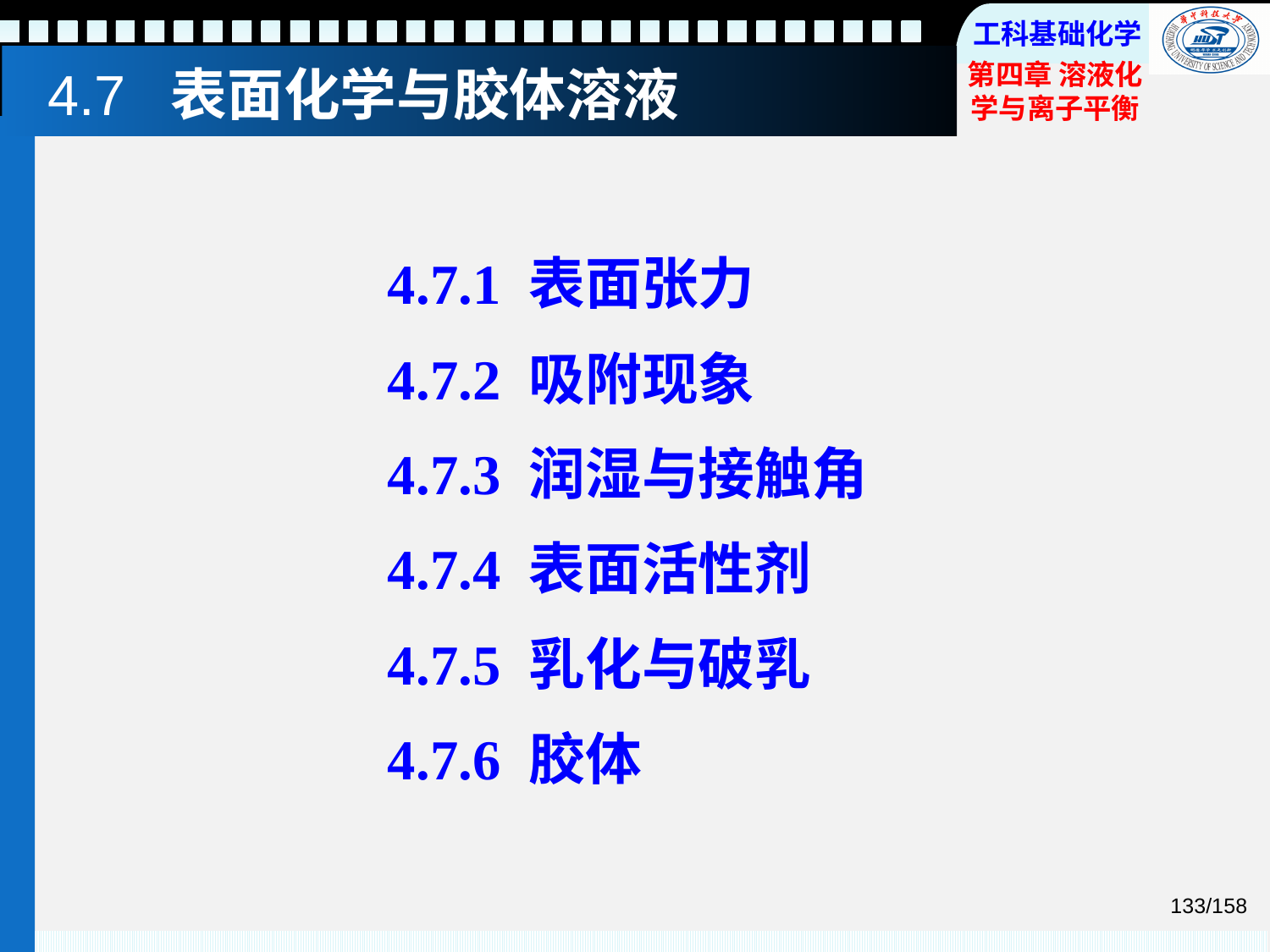

# 4.7  表面化学与胶体溶液
4.7.1 表面张力
4.7.2 吸附现象
4.7.3 润湿与接触角
4.7.4 表面活性剂
4.7.5 乳化与破乳
4.7.6 胶体